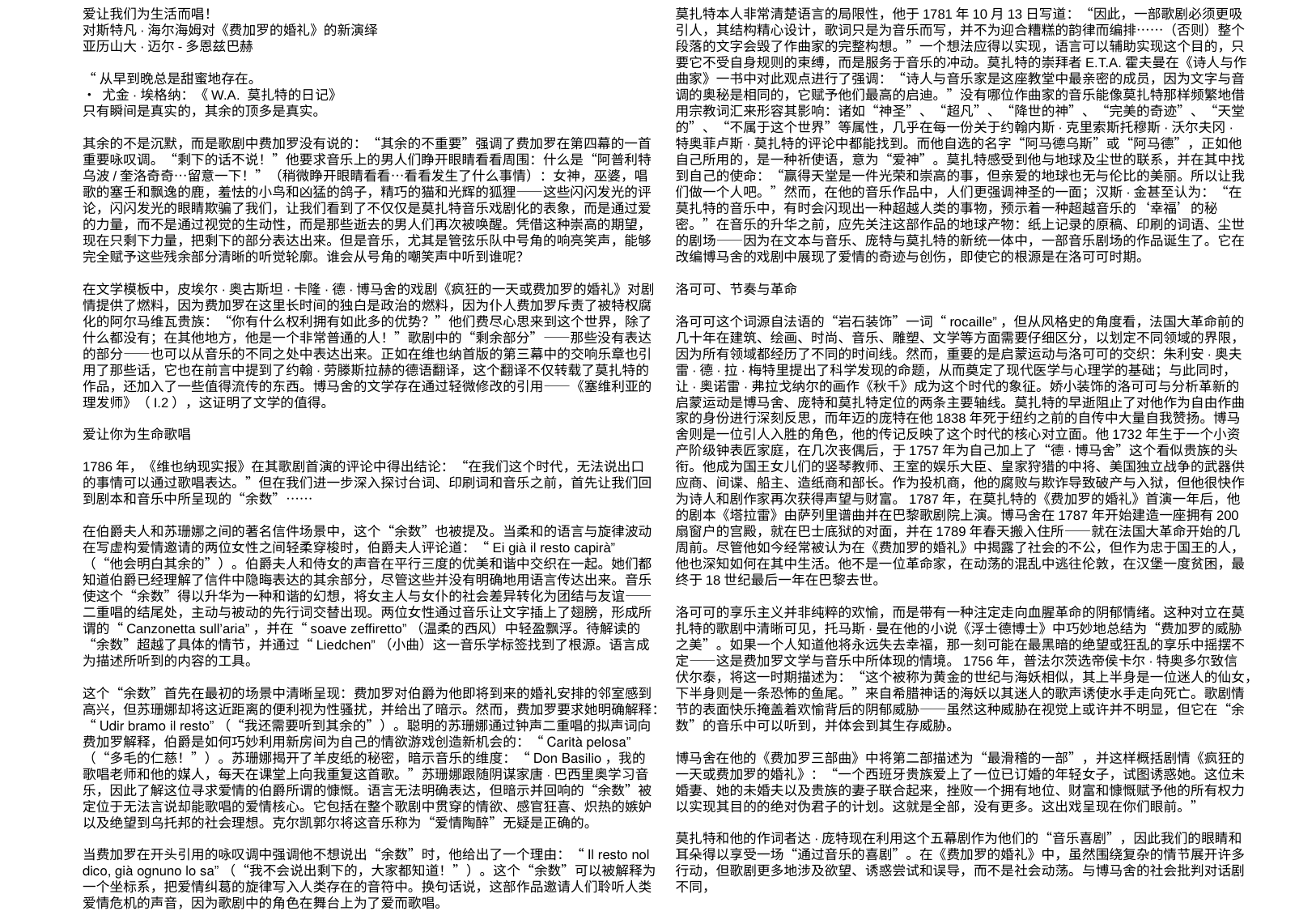

爱让我们为生活而唱！
对斯特凡·海尔海姆对《费加罗的婚礼》的新演绎
亚历山大·迈尔-多恩兹巴赫

“从早到晚总是甜蜜地存在。
• 尤金·埃格纳：《W.A. 莫扎特的日记》
只有瞬间是真实的，其余的顶多是真实。
其余的不是沉默，而是歌剧中费加罗没有说的：“其余的不重要”强调了费加罗在第四幕的一首重要咏叹调。“剩下的话不说！”他要求音乐上的男人们睁开眼睛看看周围：什么是“阿普利特乌波/奎洛奇奇…留意一下！”（稍微睁开眼睛看看…看看发生了什么事情）：女神，巫婆，唱歌的塞壬和飘逸的鹿，羞怯的小鸟和凶猛的鸽子，精巧的猫和光辉的狐狸——这些闪闪发光的评论，闪闪发光的眼睛欺骗了我们，让我们看到了不仅仅是莫扎特音乐戏剧化的表象，而是通过爱的力量，而不是通过视觉的生动性，而是那些逝去的男人们再次被唤醒。凭借这种崇高的期望，现在只剩下力量，把剩下的部分表达出来。但是音乐，尤其是管弦乐队中号角的响亮笑声，能够完全赋予这些残余部分清晰的听觉轮廓。谁会从号角的嘲笑声中听到谁呢？
在文学模板中，皮埃尔·奥古斯坦·卡隆·德·博马舍的戏剧《疯狂的一天或费加罗的婚礼》对剧情提供了燃料，因为费加罗在这里长时间的独白是政治的燃料，因为仆人费加罗斥责了被特权腐化的阿尔马维瓦贵族：“你有什么权利拥有如此多的优势？”他们费尽心思来到这个世界，除了什么都没有；在其他地方，他是一个非常普通的人！”歌剧中的“剩余部分”——那些没有表达的部分——也可以从音乐的不同之处中表达出来。正如在维也纳首版的第三幕中的交响乐章也引用了那些话，它也在前言中提到了约翰·劳滕斯拉赫的德语翻译，这个翻译不仅转载了莫扎特的作品，还加入了一些值得流传的东西。博马舍的文学存在通过轻微修改的引用——《塞维利亚的理发师》（I.2），这证明了文学的值得。
爱让你为生命歌唱

1786年，《维也纳现实报》在其歌剧首演的评论中得出结论：“在我们这个时代，无法说出口的事情可以通过歌唱表达。”但在我们进一步深入探讨台词、印刷词和音乐之前，首先让我们回到剧本和音乐中所呈现的“余数”……

在伯爵夫人和苏珊娜之间的著名信件场景中，这个“余数”也被提及。当柔和的语言与旋律波动在写虚构爱情邀请的两位女性之间轻柔穿梭时，伯爵夫人评论道：“Ei già il resto capirà”（“他会明白其余的”）。伯爵夫人和侍女的声音在平行三度的优美和谐中交织在一起。她们都知道伯爵已经理解了信件中隐晦表达的其余部分，尽管这些并没有明确地用语言传达出来。音乐使这个“余数”得以升华为一种和谐的幻想，将女主人与女仆的社会差异转化为团结与友谊——二重唱的结尾处，主动与被动的先行词交替出现。两位女性通过音乐让文字插上了翅膀，形成所谓的“Canzonetta sull’aria”，并在“soave zeffiretto”（温柔的西风）中轻盈飘浮。待解读的“余数”超越了具体的情节，并通过“Liedchen”（小曲）这一音乐学标签找到了根源。语言成为描述所听到的内容的工具。

这个“余数”首先在最初的场景中清晰呈现：费加罗对伯爵为他即将到来的婚礼安排的邻室感到高兴，但苏珊娜却将这近距离的便利视为性骚扰，并给出了暗示。然而，费加罗要求她明确解释：“Udir bramo il resto”（“我还需要听到其余的”）。聪明的苏珊娜通过钟声二重唱的拟声词向费加罗解释，伯爵是如何巧妙利用新房间为自己的情欲游戏创造新机会的：“Carità pelosa”（“多毛的仁慈！”）。苏珊娜揭开了羊皮纸的秘密，暗示音乐的维度：“Don Basilio，我的歌唱老师和他的媒人，每天在课堂上向我重复这首歌。”苏珊娜跟随阴谋家唐·巴西里奥学习音乐，因此了解这位寻求爱情的伯爵所谓的慷慨。语言无法明确表达，但暗示并回响的“余数”被定位于无法言说却能歌唱的爱情核心。它包括在整个歌剧中贯穿的情欲、感官狂喜、炽热的嫉妒以及绝望到乌托邦的社会理想。克尔凯郭尔将这音乐称为“爱情陶醉”无疑是正确的。

当费加罗在开头引用的咏叹调中强调他不想说出“余数”时，他给出了一个理由：“Il resto nol dico, già ognuno lo sa”（“我不会说出剩下的，大家都知道！”）。这个“余数”可以被解释为一个坐标系，把爱情纠葛的旋律写入人类存在的音符中。换句话说，这部作品邀请人们聆听人类爱情危机的声音，因为歌剧中的角色在舞台上为了爱而歌唱。

莫扎特本人非常清楚语言的局限性，他于1781年10月13日写道：“因此，一部歌剧必须更吸引人，其结构精心设计，歌词只是为音乐而写，并不为迎合糟糕的韵律而编排……（否则）整个段落的文字会毁了作曲家的完整构想。”一个想法应得以实现，语言可以辅助实现这个目的，只要它不受自身规则的束缚，而是服务于音乐的冲动。莫扎特的崇拜者E.T.A.霍夫曼在《诗人与作曲家》一书中对此观点进行了强调：“诗人与音乐家是这座教堂中最亲密的成员，因为文字与音调的奥秘是相同的，它赋予他们最高的启迪。”没有哪位作曲家的音乐能像莫扎特那样频繁地借用宗教词汇来形容其影响：诸如“神圣”、“超凡”、“降世的神”、“完美的奇迹”、“天堂的”、“不属于这个世界”等属性，几乎在每一份关于约翰内斯·克里索斯托穆斯·沃尔夫冈·特奥菲卢斯·莫扎特的评论中都能找到。而他自选的名字“阿马德乌斯”或“阿马德”，正如他自己所用的，是一种祈使语，意为“爱神”。莫扎特感受到他与地球及尘世的联系，并在其中找到自己的使命：“赢得天堂是一件光荣和崇高的事，但亲爱的地球也无与伦比的美丽。所以让我们做一个人吧。”然而，在他的音乐作品中，人们更强调神圣的一面；汉斯·金甚至认为：“在莫扎特的音乐中，有时会闪现出一种超越人类的事物，预示着一种超越音乐的‘幸福’的秘密。”在音乐的升华之前，应先关注这部作品的地球产物：纸上记录的原稿、印刷的词语、尘世的剧场——因为在文本与音乐、庞特与莫扎特的新统一体中，一部音乐剧场的作品诞生了。它在改编博马舍的戏剧中展现了爱情的奇迹与创伤，即使它的根源是在洛可可时期。

洛可可、节奏与革命

洛可可这个词源自法语的“岩石装饰”一词“rocaille”，但从风格史的角度看，法国大革命前的几十年在建筑、绘画、时尚、音乐、雕塑、文学等方面需要仔细区分，以划定不同领域的界限，因为所有领域都经历了不同的时间线。然而，重要的是启蒙运动与洛可可的交织：朱利安·奥夫雷·德·拉·梅特里提出了科学发现的命题，从而奠定了现代医学与心理学的基础；与此同时，让·奥诺雷·弗拉戈纳尔的画作《秋千》成为这个时代的象征。娇小装饰的洛可可与分析革新的启蒙运动是博马舍、庞特和莫扎特定位的两条主要轴线。莫扎特的早逝阻止了对他作为自由作曲家的身份进行深刻反思，而年迈的庞特在他1838年死于纽约之前的自传中大量自我赞扬。博马舍则是一位引人入胜的角色，他的传记反映了这个时代的核心对立面。他1732年生于一个小资产阶级钟表匠家庭，在几次丧偶后，于1757年为自己加上了“德·博马舍”这个看似贵族的头衔。他成为国王女儿们的竖琴教师、王室的娱乐大臣、皇家狩猎的中将、美国独立战争的武器供应商、间谍、船主、造纸商和部长。作为投机商，他的腐败与欺诈导致破产与入狱，但他很快作为诗人和剧作家再次获得声望与财富。1787年，在莫扎特的《费加罗的婚礼》首演一年后，他的剧本《塔拉雷》由萨列里谱曲并在巴黎歌剧院上演。博马舍在1787年开始建造一座拥有200扇窗户的宫殿，就在巴士底狱的对面，并在1789年春天搬入住所——就在法国大革命开始的几周前。尽管他如今经常被认为在《费加罗的婚礼》中揭露了社会的不公，但作为忠于国王的人，他也深知如何在其中生活。他不是一位革命家，在动荡的混乱中逃往伦敦，在汉堡一度贫困，最终于18世纪最后一年在巴黎去世。

洛可可的享乐主义并非纯粹的欢愉，而是带有一种注定走向血腥革命的阴郁情绪。这种对立在莫扎特的歌剧中清晰可见，托马斯·曼在他的小说《浮士德博士》中巧妙地总结为“费加罗的威胁之美”。如果一个人知道他将永远失去幸福，那一刻可能在最黑暗的绝望或狂乱的享乐中摇摆不定——这是费加罗文学与音乐中所体现的情境。1756年，普法尔茨选帝侯卡尔·特奥多尔致信伏尔泰，将这一时期描述为：“这个被称为黄金的世纪与海妖相似，其上半身是一位迷人的仙女，下半身则是一条恐怖的鱼尾。”来自希腊神话的海妖以其迷人的歌声诱使水手走向死亡。歌剧情节的表面快乐掩盖着欢愉背后的阴郁威胁——虽然这种威胁在视觉上或许并不明显，但它在“余数”的音乐中可以听到，并体会到其生存威胁。

博马舍在他的《费加罗三部曲》中将第二部描述为“最滑稽的一部”，并这样概括剧情《疯狂的一天或费加罗的婚礼》：“一个西班牙贵族爱上了一位已订婚的年轻女子，试图诱惑她。这位未婚妻、她的未婚夫以及贵族的妻子联合起来，挫败一个拥有地位、财富和慷慨赋予他的所有权力以实现其目的的绝对伪君子的计划。这就是全部，没有更多。这出戏呈现在你们眼前。”

莫扎特和他的作词者达·庞特现在利用这个五幕剧作为他们的“音乐喜剧”，因此我们的眼睛和耳朵得以享受一场“通过音乐的喜剧”。在《费加罗的婚礼》中，虽然围绕复杂的情节展开许多行动，但歌剧更多地涉及欲望、诱惑尝试和误导，而不是社会动荡。与博马舍的社会批判对话剧不同，